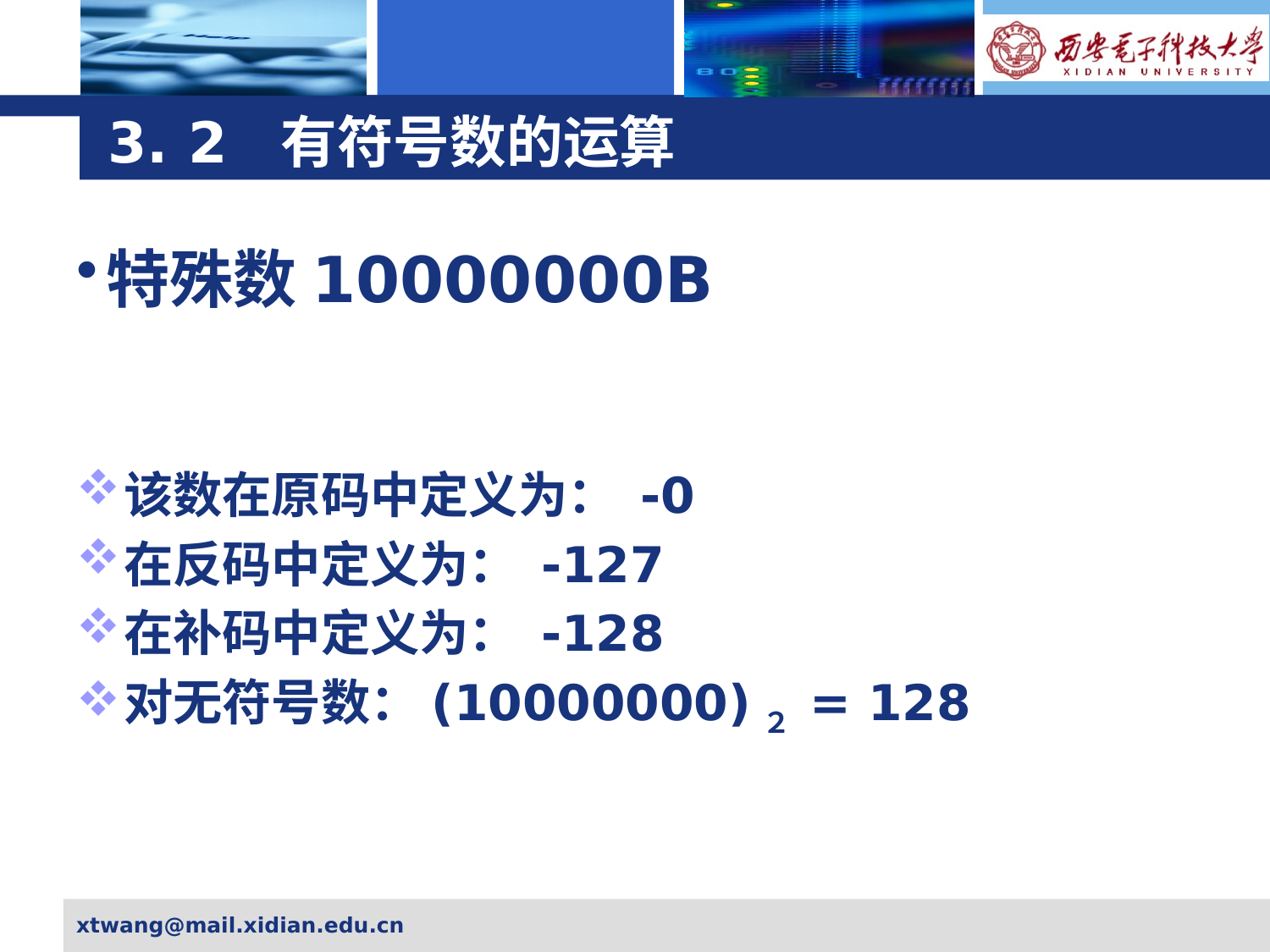

# 3. 2  有符号数的运算
特殊数10000000B
该数在原码中定义为： -0
在反码中定义为： -127
在补码中定义为： -128
对无符号数：(10000000)２ = 128

xtwang@mail.xidian.edu.cn